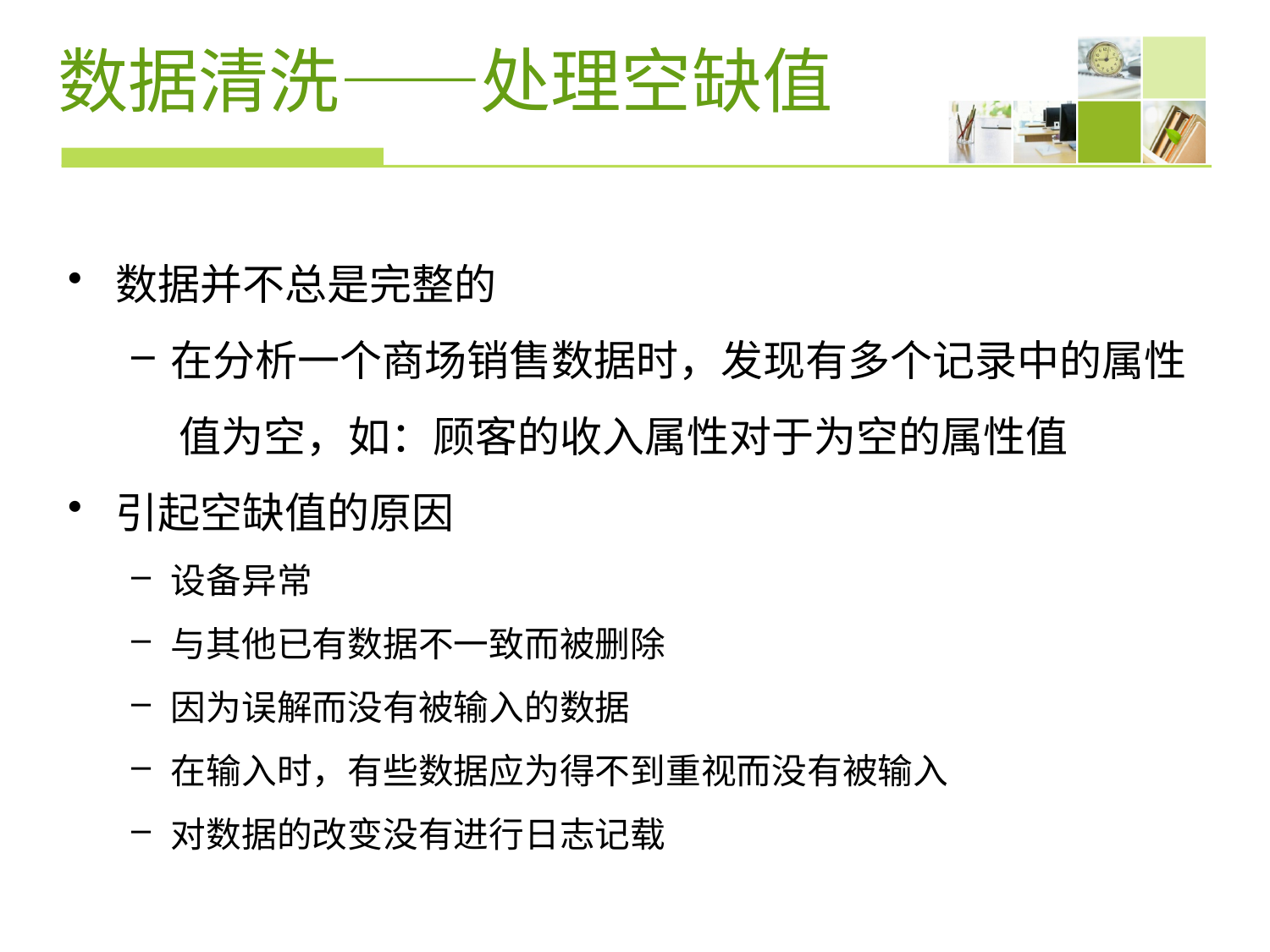

# 数据清洗——处理空缺值
数据并不总是完整的
在分析一个商场销售数据时，发现有多个记录中的属性
    值为空，如：顾客的收入属性对于为空的属性值
引起空缺值的原因
设备异常
与其他已有数据不一致而被删除
因为误解而没有被输入的数据
在输入时，有些数据应为得不到重视而没有被输入
对数据的改变没有进行日志记载